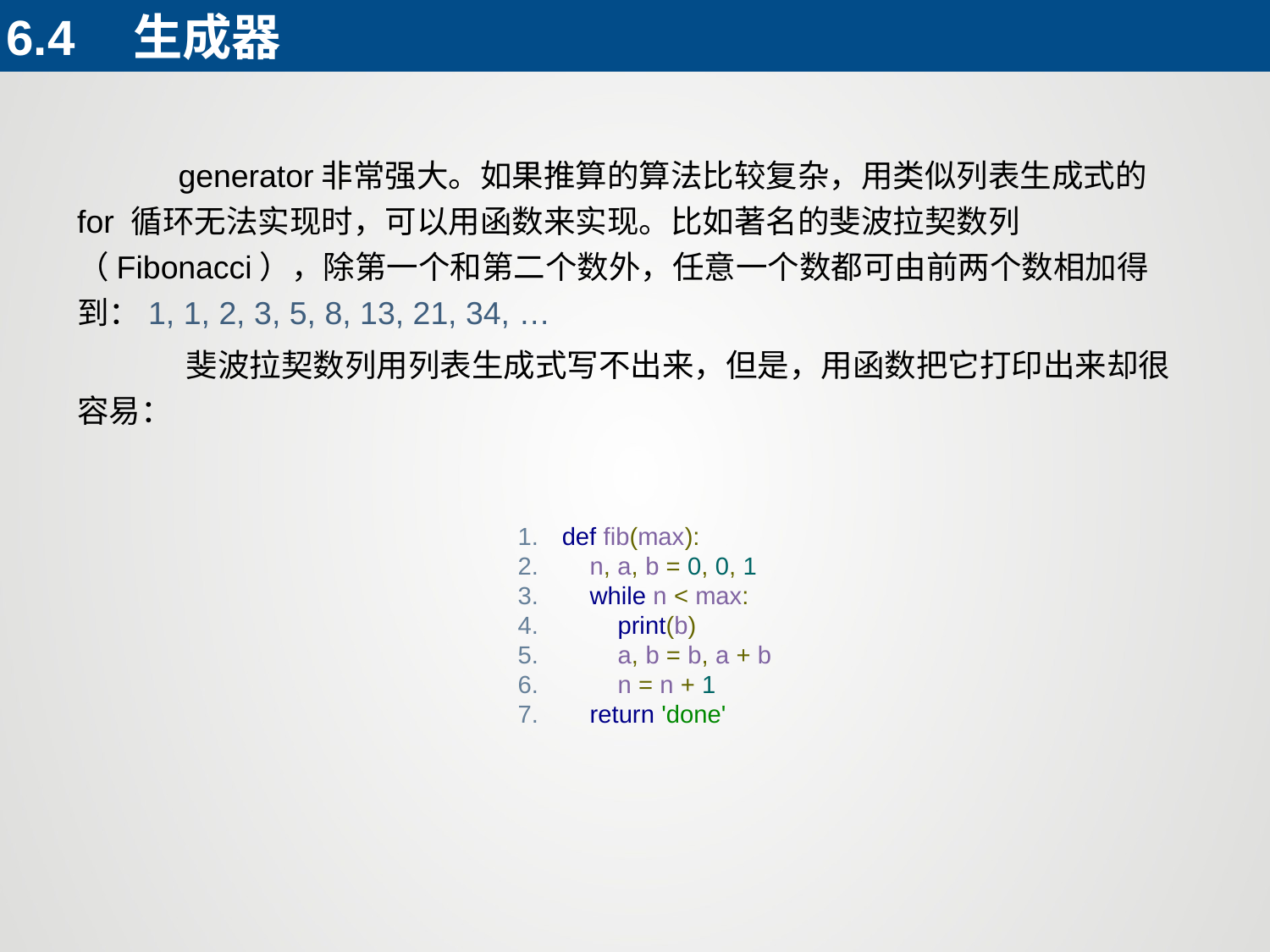

6.4	生成器
      generator非常强大。如果推算的算法比较复杂，用类似列表生成式的 for 循环无法实现时，可以用函数来实现。比如著名的斐波拉契数列（Fibonacci），除第一个和第二个数外，任意一个数都可由前两个数相加得到：1, 1, 2, 3, 5, 8, 13, 21, 34, …
      斐波拉契数列用列表生成式写不出来，但是，用函数把它打印出来却很容易：
def fib(max):
    n, a, b = 0, 0, 1
    while n < max:
        print(b)
        a, b = b, a + b
        n = n + 1
    return 'done'